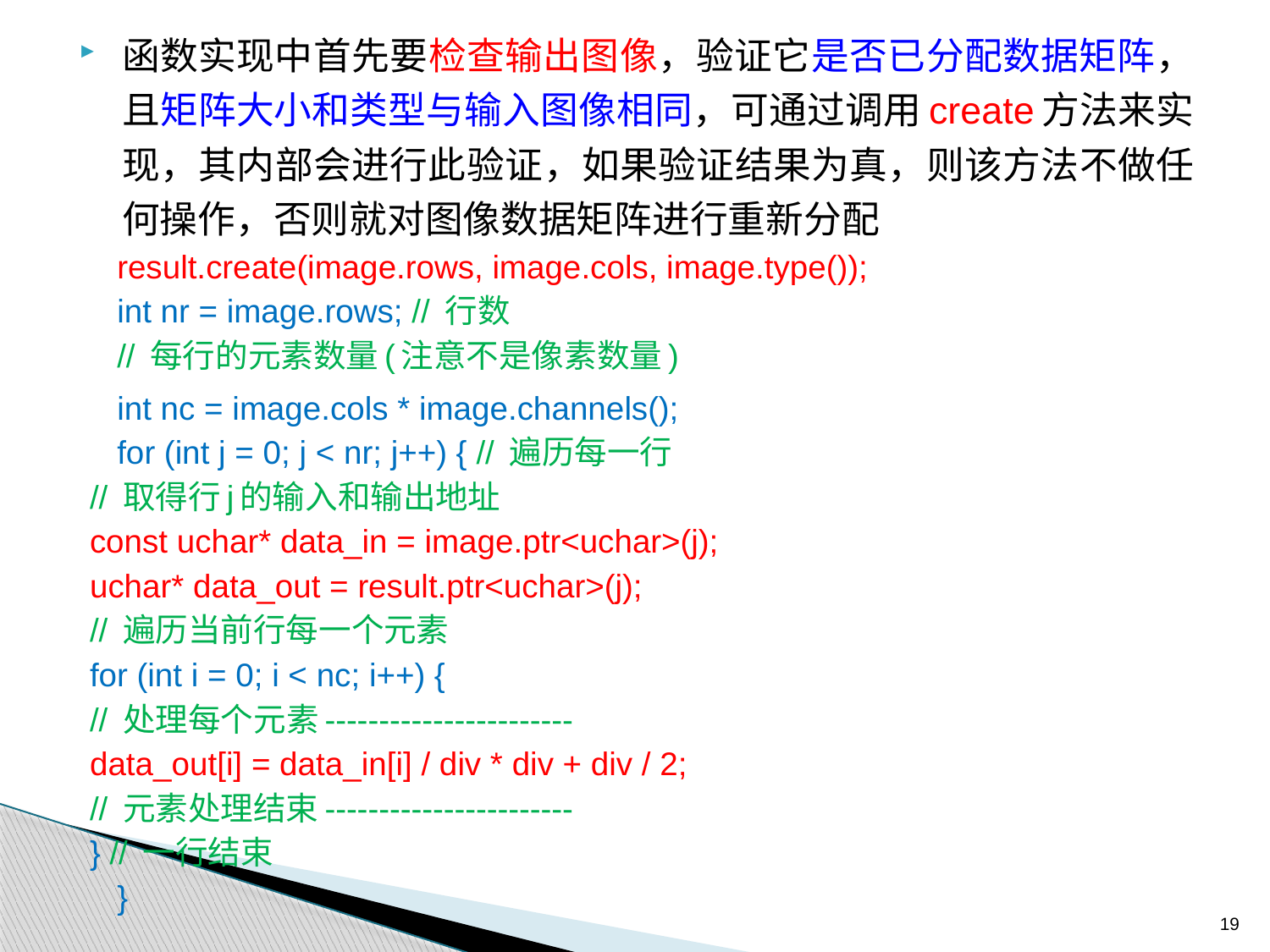

函数实现中首先要检查输出图像，验证它是否已分配数据矩阵，且矩阵大小和类型与输入图像相同，可通过调用create方法来实现，其内部会进行此验证，如果验证结果为真，则该方法不做任何操作，否则就对图像数据矩阵进行重新分配
   result.create(image.rows, image.cols, image.type());
   int nr = image.rows; // 行数
   // 每行的元素数量(注意不是像素数量)
   int nc = image.cols * image.channels();
   for (int j = 0; j < nr; j++) { // 遍历每一行
	// 取得行j的输入和输出地址
	const uchar* data_in = image.ptr<uchar>(j);
	uchar* data_out = result.ptr<uchar>(j);
	// 遍历当前行每一个元素
	for (int i = 0; i < nc; i++) {
		// 处理每个元素-----------------------
		data_out[i] = data_in[i] / div * div + div / 2;
		// 元素处理结束-----------------------
	} // 一行结束
   }
19